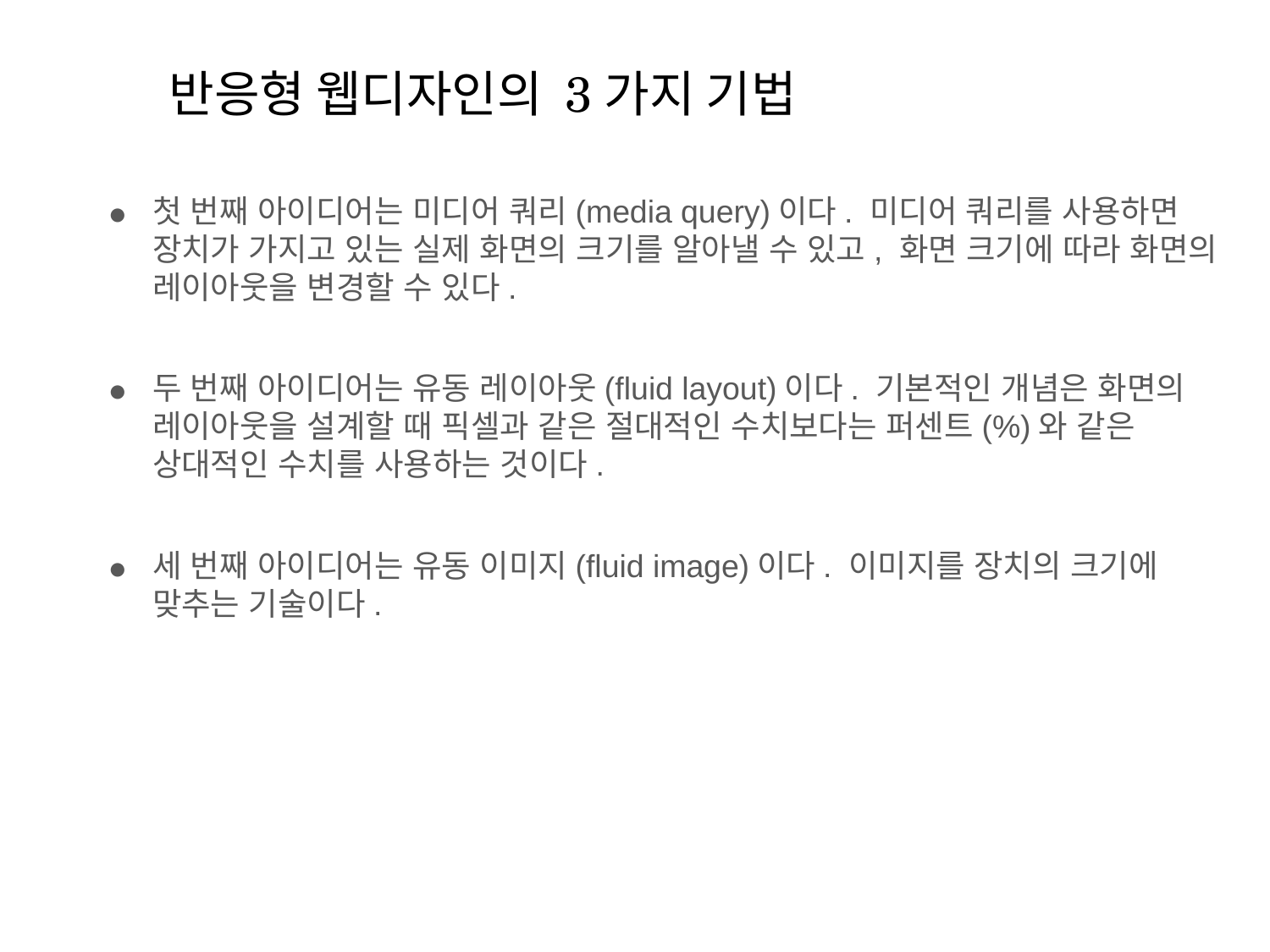

# 반응형 웹디자인의 3가지 기법
첫 번째 아이디어는 미디어 쿼리(media query)이다. 미디어 쿼리를 사용하면 장치가 가지고 있는 실제 화면의 크기를 알아낼 수 있고, 화면 크기에 따라 화면의 레이아웃을 변경할 수 있다.

두 번째 아이디어는 유동 레이아웃(fluid layout)이다. 기본적인 개념은 화면의 레이아웃을 설계할 때 픽셀과 같은 절대적인 수치보다는 퍼센트(%)와 같은 상대적인 수치를 사용하는 것이다.

세 번째 아이디어는 유동 이미지(fluid image)이다. 이미지를 장치의 크기에 맞추는 기술이다.